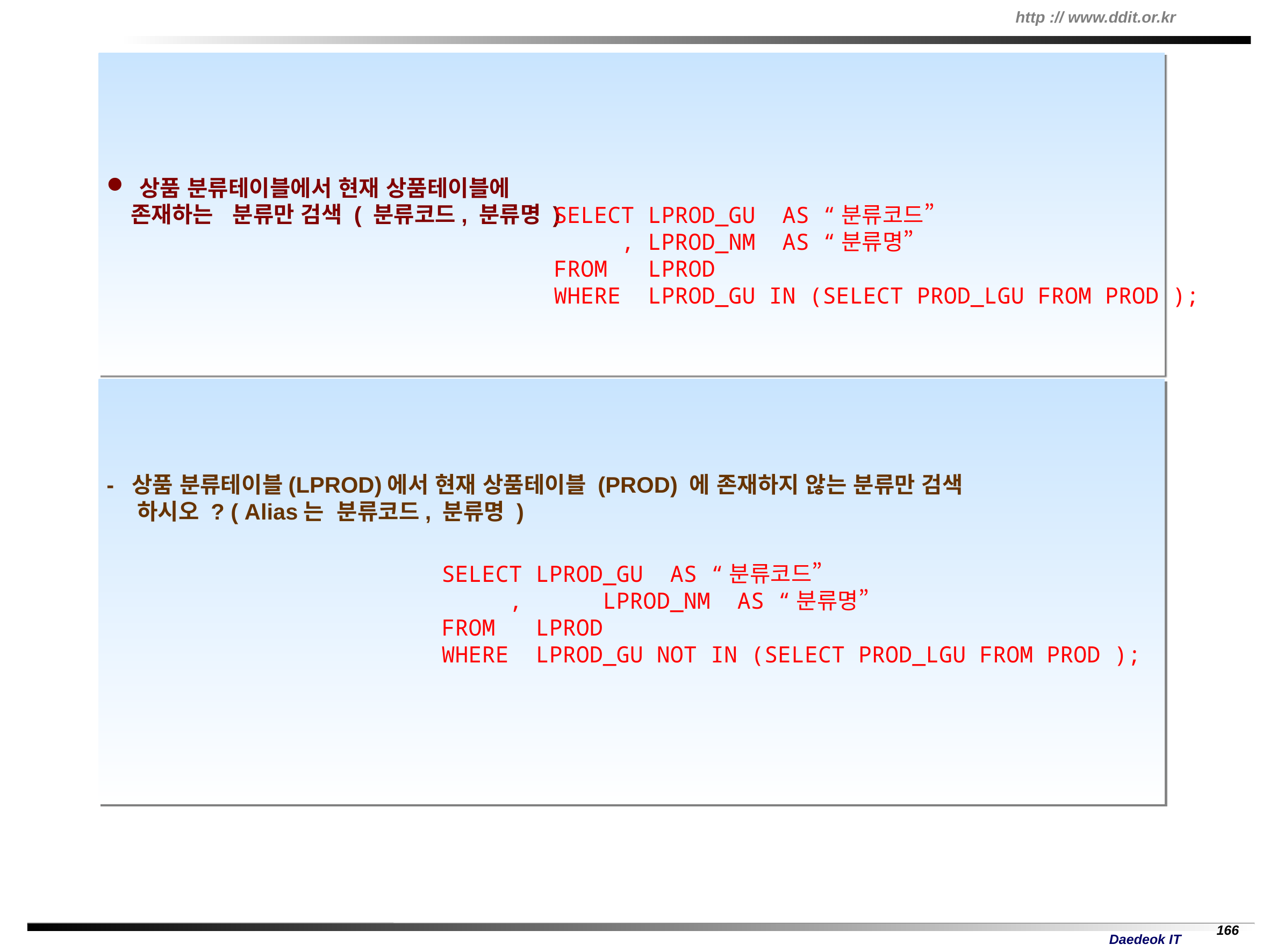

상품 분류테이블에서 현재 상품테이블에
   존재하는   분류만 검색 ( 분류코드, 분류명 )

SELECT LPROD_GU  AS “분류코드”
     , LPROD_NM  AS “분류명”
FROM   LPROD
WHERE  LPROD_GU IN (SELECT PROD_LGU FROM PROD );
-  상품 분류테이블(LPROD)에서 현재 상품테이블 (PROD) 에 존재하지 않는 분류만 검색
    하시오 ? ( Alias는  분류코드, 분류명 )

SELECT LPROD_GU  AS “분류코드”
     ,	LPROD_NM  AS “분류명”
FROM   LPROD
WHERE  LPROD_GU NOT IN (SELECT PROD_LGU FROM PROD );